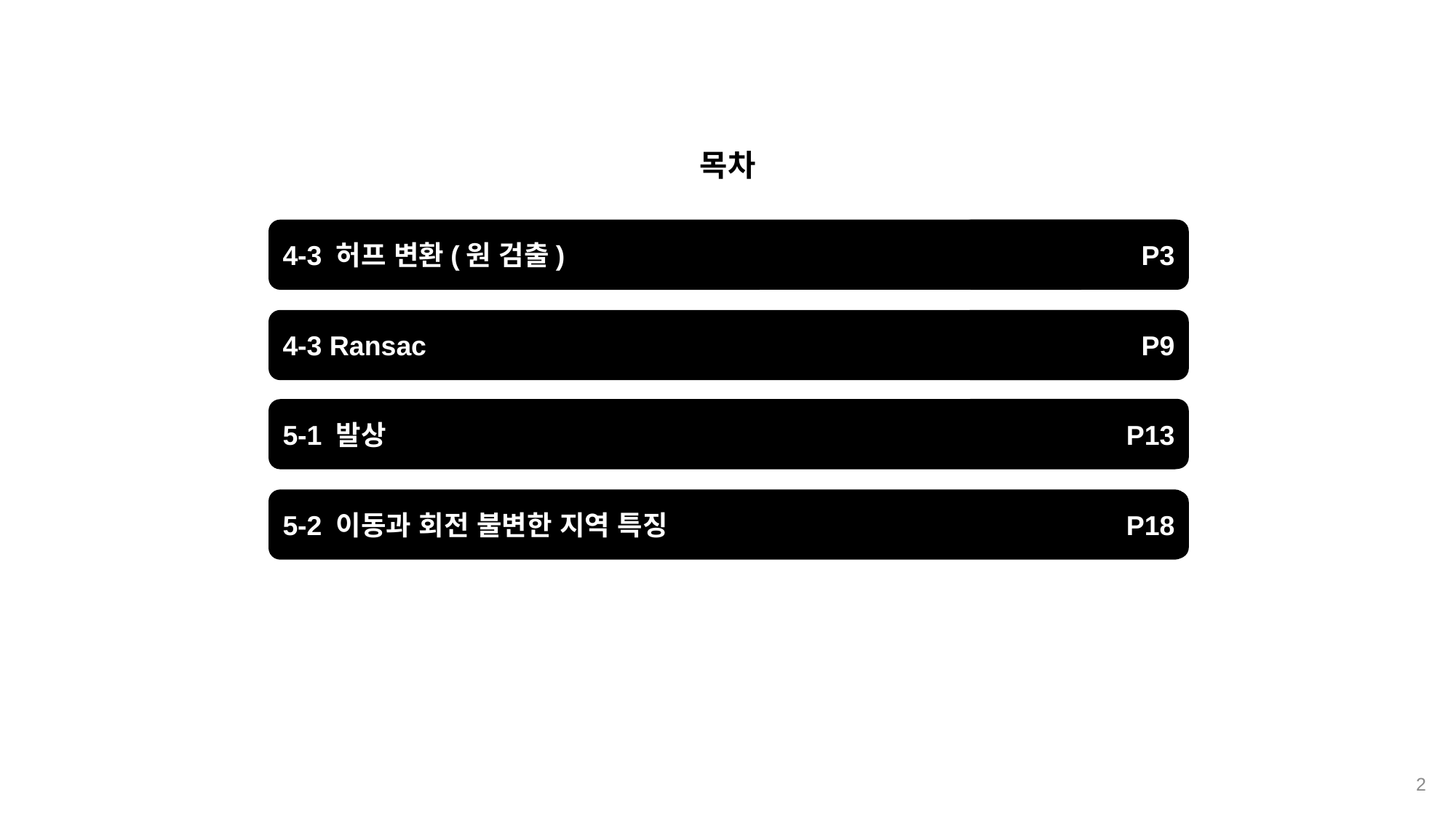

목차
4-3 허프 변환(원 검출)
P3
4-3 Ransac
P9
P13
5-1 발상
5-2 이동과 회전 불변한 지역 특징
P18
2